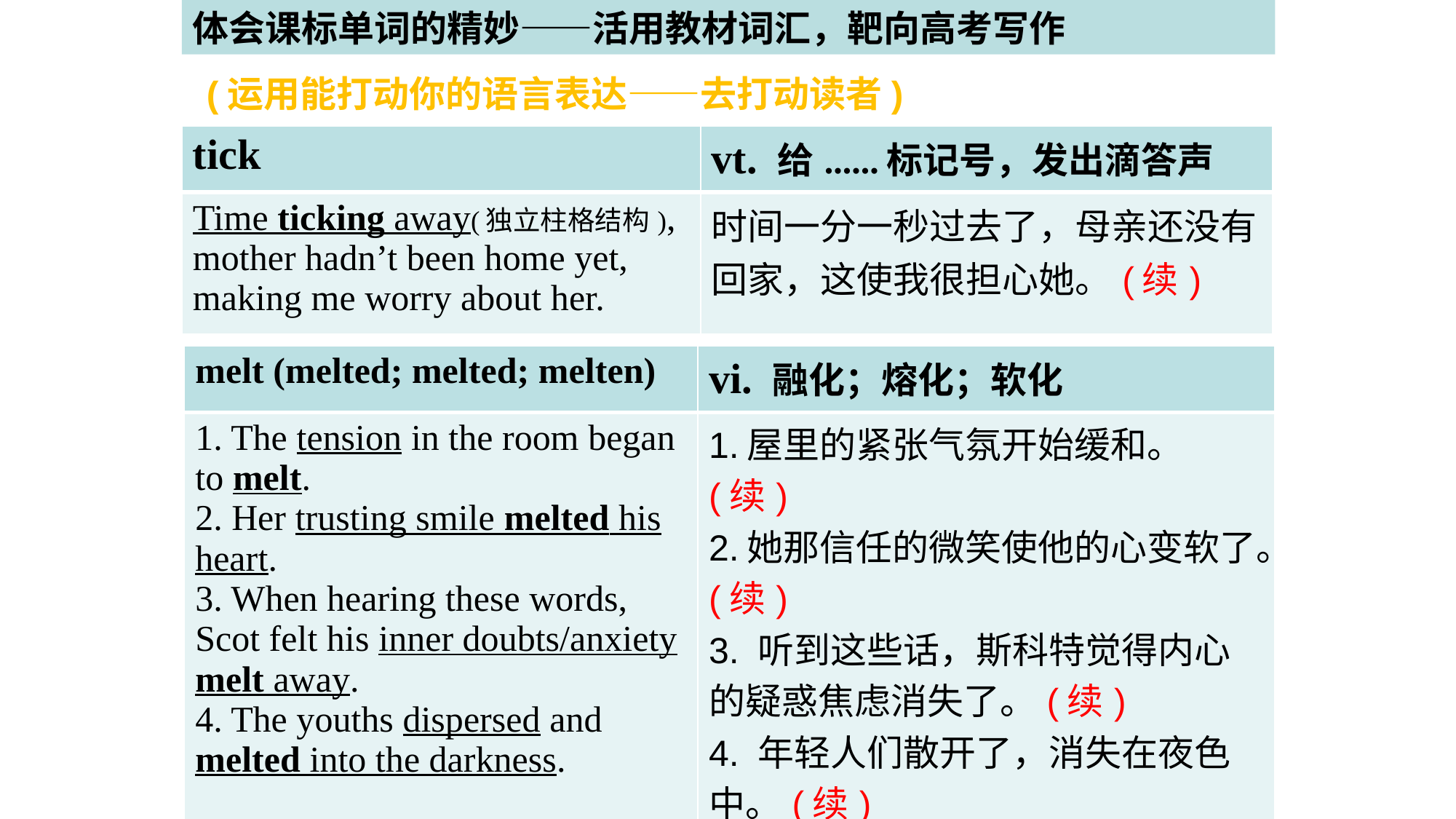

体会课标单词的精妙——活用教材词汇，靶向高考写作
(运用能打动你的语言表达——去打动读者)
| tick | vt. 给......标记号，发出滴答声 |
| --- | --- |
| Time ticking away(独立柱格结构), mother hadn’t been home yet, making me worry about her. | 时间一分一秒过去了，母亲还没有回家，这使我很担心她。(续) |
| melt (melted; melted; melten) | vi. 融化；熔化；软化 |
| --- | --- |
| 1. The tension in the room began to melt. 2. Her trusting smile melted his heart. 3. When hearing these words, Scot felt his inner doubts/anxiety melt away. 4. The youths dispersed and melted into the darkness. | 1.屋里的紧张气氛开始缓和。(续) 2.她那信任的微笑使他的心变软了。(续) 3. 听到这些话，斯科特觉得内心的疑惑焦虑消失了。(续) 4. 年轻人们散开了，消失在夜色中。(续) disperse/dɪˈspɜːs/ v.分散；传播 |